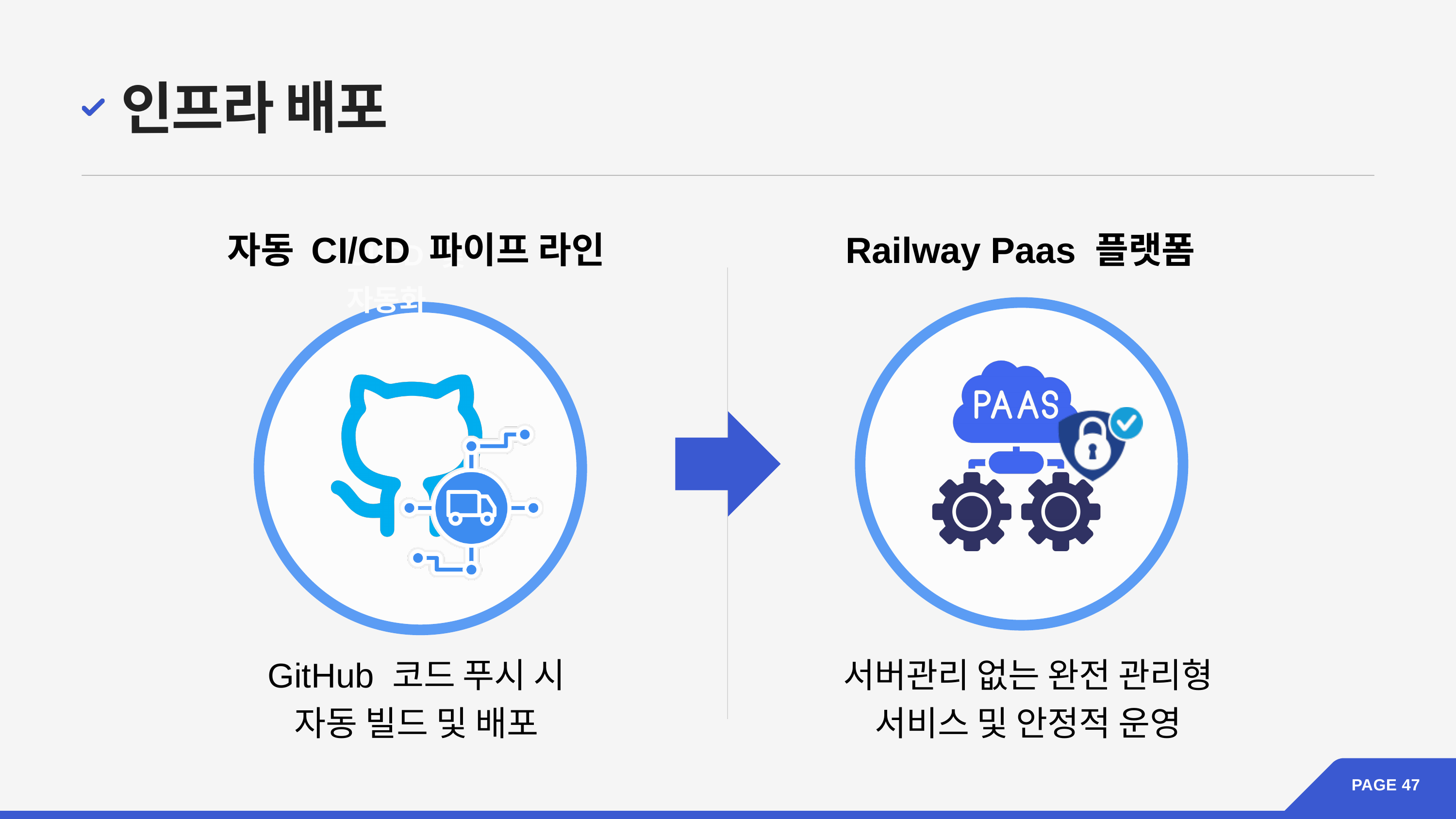

인프라 배포

자동 CI/CD 파이프 라인
Railway Paas 플랫폼
CI/CD 및 자동화

GitHub 코드 푸시 시
자동 빌드 및 배포
서버관리 없는 완전 관리형
서비스 및 안정적 운영

PAGE 47